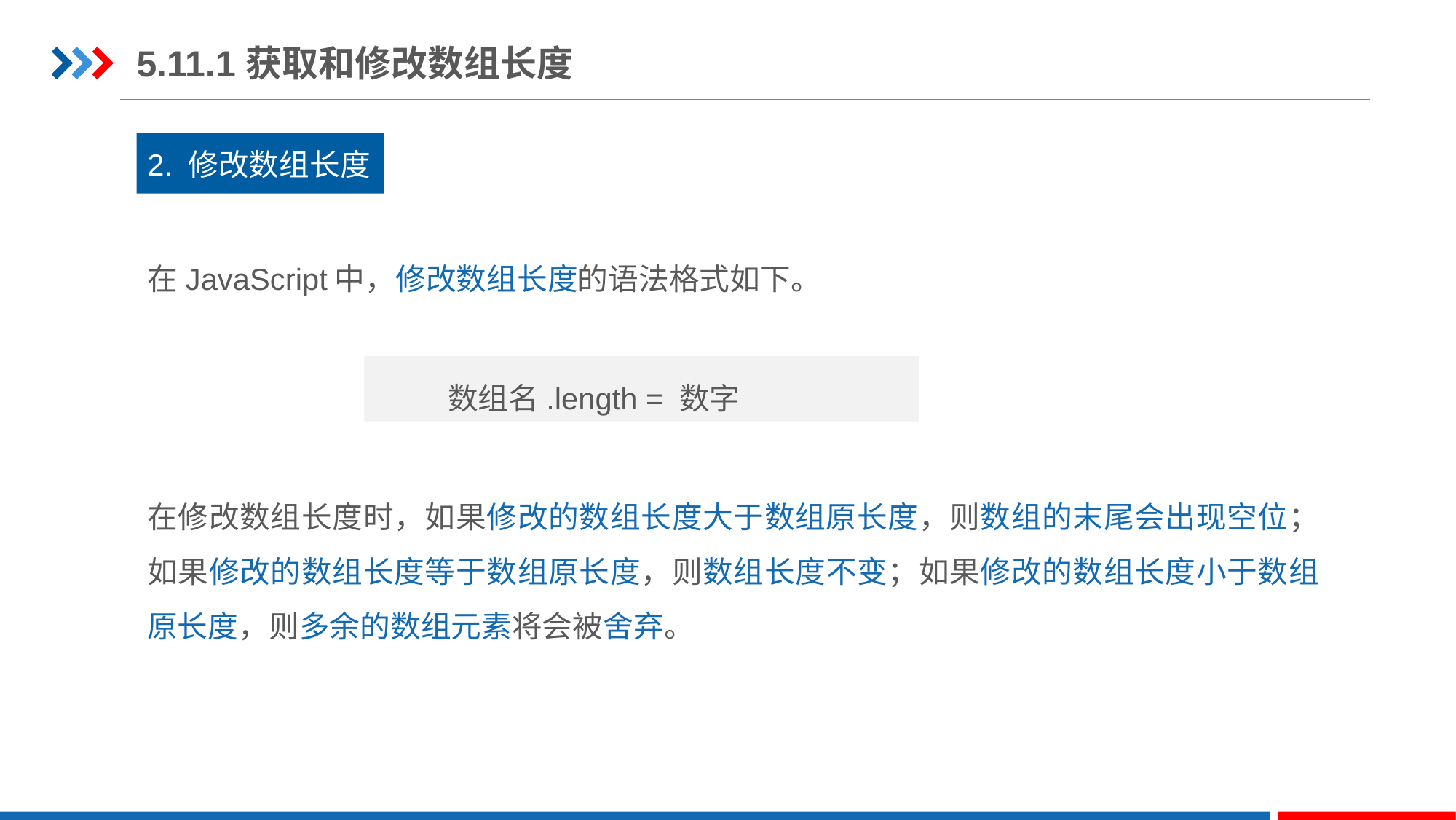

5.11.1	获取和修改数组长度
2. 修改数组长度
在JavaScript中，修改数组长度的语法格式如下。
数组名.length = 数字
在修改数组长度时，如果修改的数组长度大于数组原长度，则数组的末尾会出现空位；如果修改的数组长度等于数组原长度，则数组长度不变；如果修改的数组长度小于数组原长度，则多余的数组元素将会被舍弃。